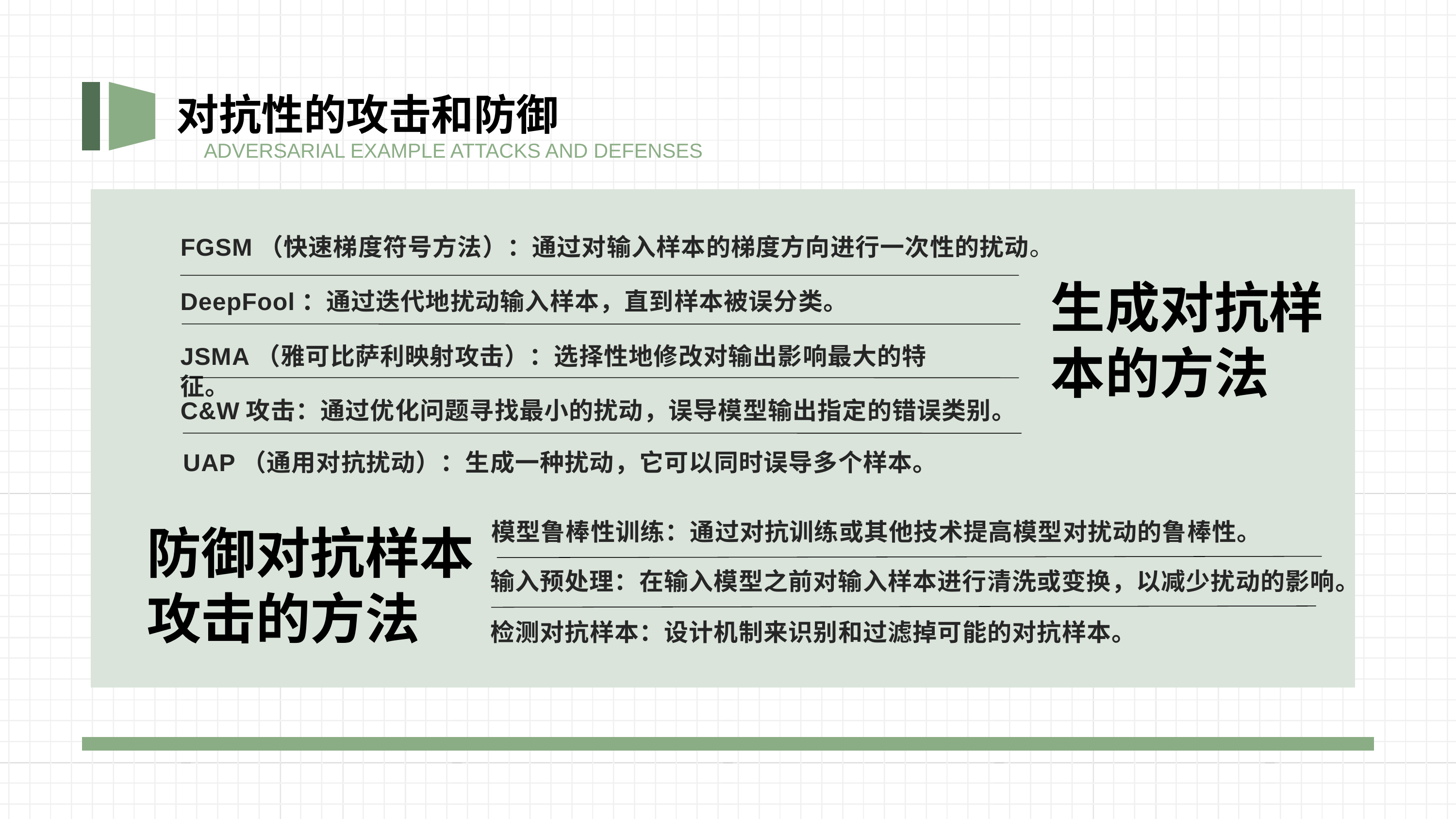

对抗性的攻击和防御
ADVERSARIAL EXAMPLE ATTACKS AND DEFENSES

FGSM（快速梯度符号方法）：通过对输入样本的梯度方向进行一次性的扰动。
生成对抗样本的方法

DeepFool：通过迭代地扰动输入样本，直到样本被误分类。

JSMA（雅可比萨利映射攻击）：选择性地修改对输出影响最大的特征。

C&W攻击：通过优化问题寻找最小的扰动，误导模型输出指定的错误类别。

UAP（通用对抗扰动）：生成一种扰动，它可以同时误导多个样本。
模型鲁棒性训练：通过对抗训练或其他技术提高模型对扰动的鲁棒性。
防御对抗样本攻击的方法

输入预处理：在输入模型之前对输入样本进行清洗或变换，以减少扰动的影响。

检测对抗样本：设计机制来识别和过滤掉可能的对抗样本。